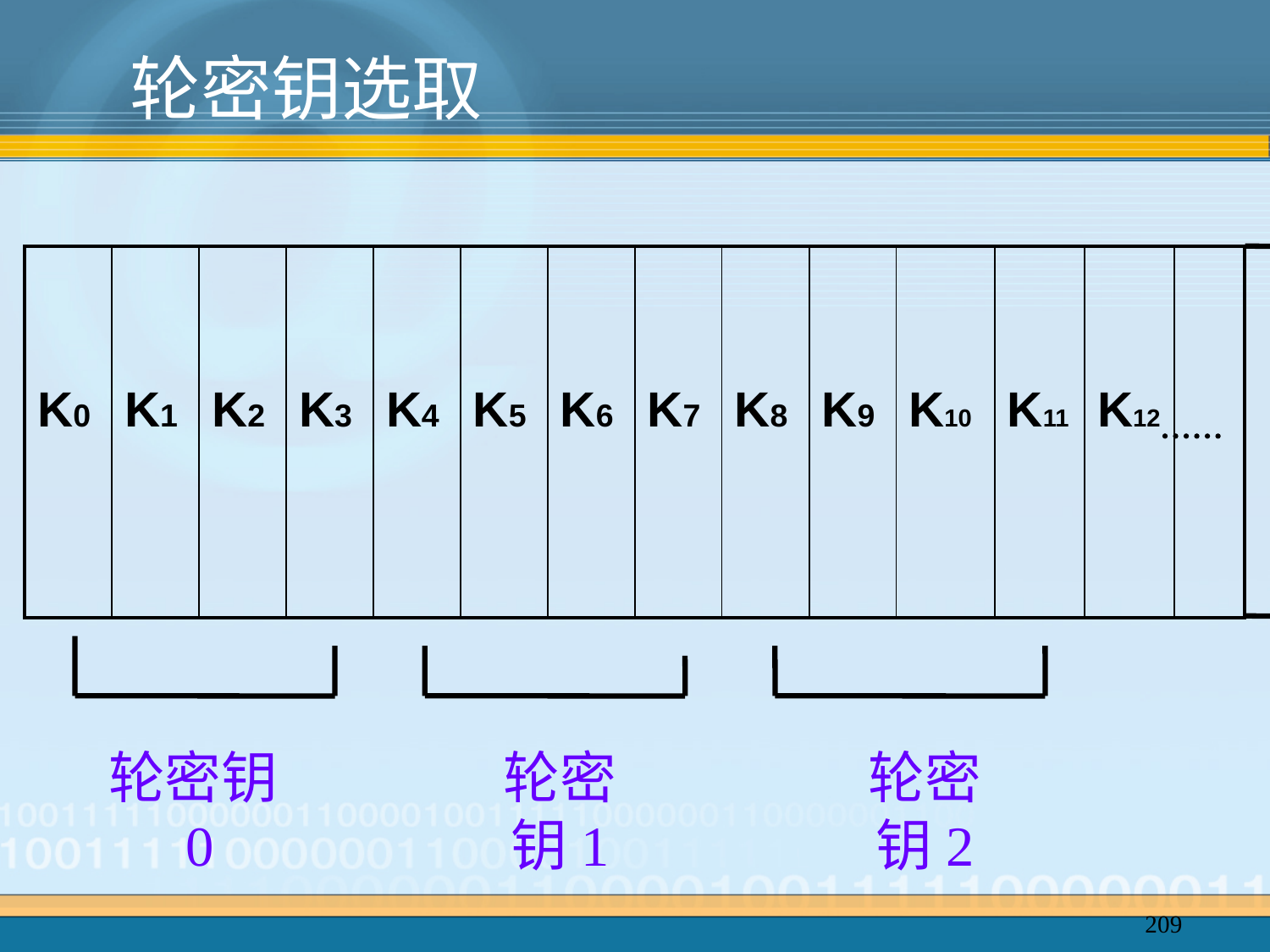

# 轮密钥选取
| K0 | K1 | K2 | K3 | K4 | K5 | K6 | K7 | K8 | K9 | K10 | K11 | K12 |  |
| --- | --- | --- | --- | --- | --- | --- | --- | --- | --- | --- | --- | --- | --- |

轮密钥0
轮密钥1
轮密钥2
209